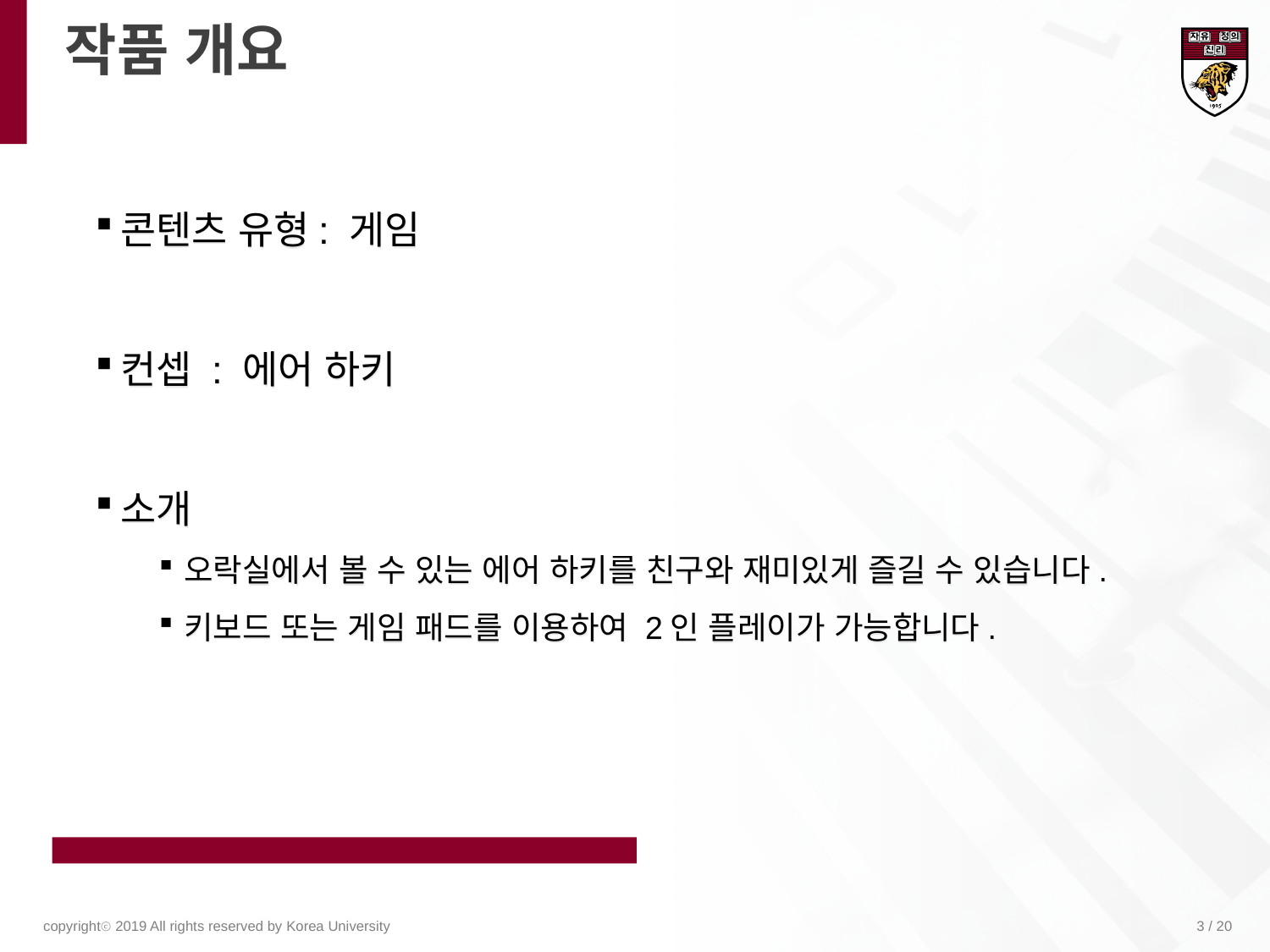

작품 개요

콘텐츠 유형: 게임

컨셉 : 에어 하키

소개
오락실에서 볼 수 있는 에어 하키를 친구와 재미있게 즐길 수 있습니다.
키보드 또는 게임 패드를 이용하여 2인 플레이가 가능합니다.